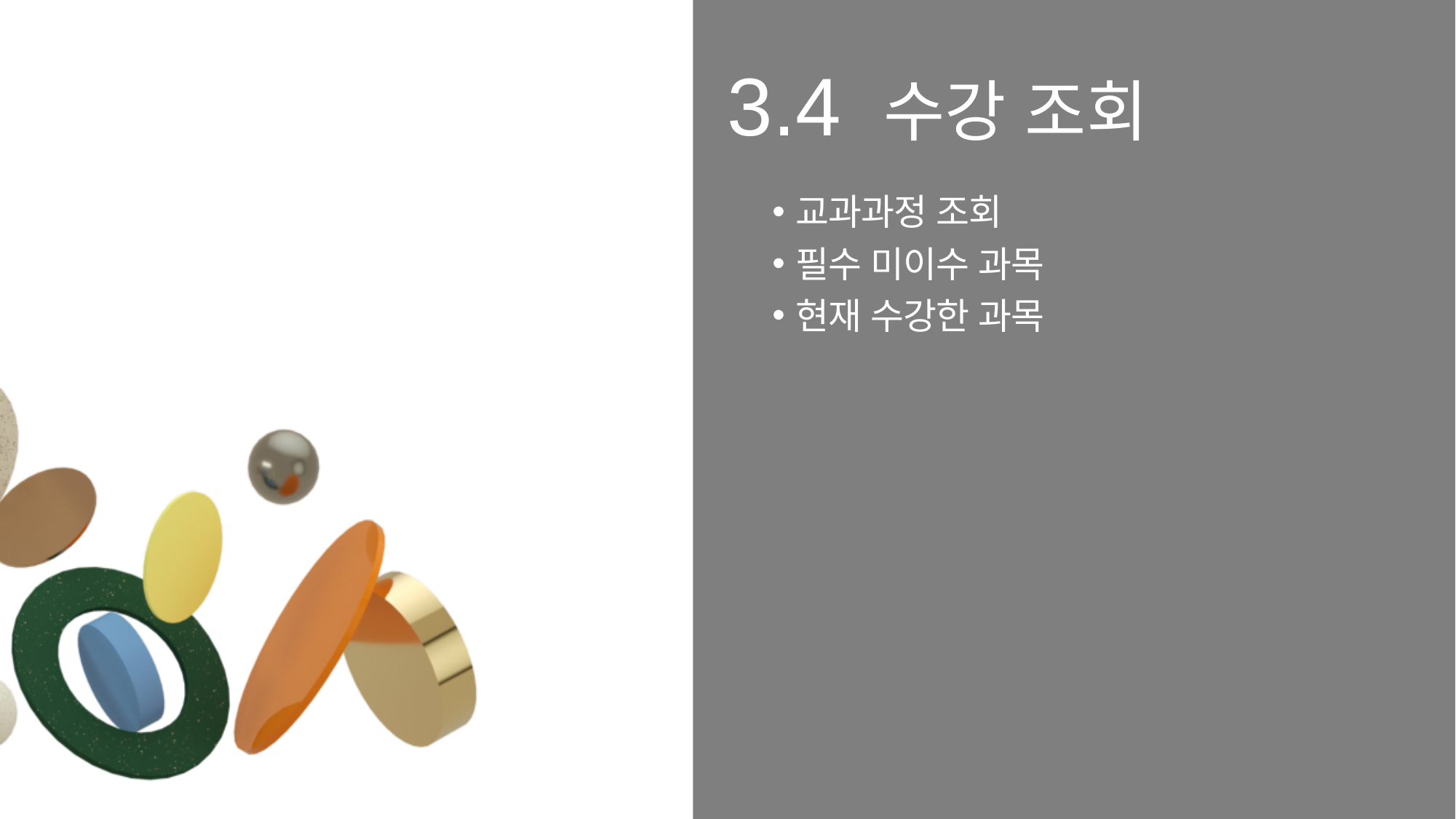

3.4 수강 조회
교과과정 조회
필수 미이수 과목
현재 수강한 과목